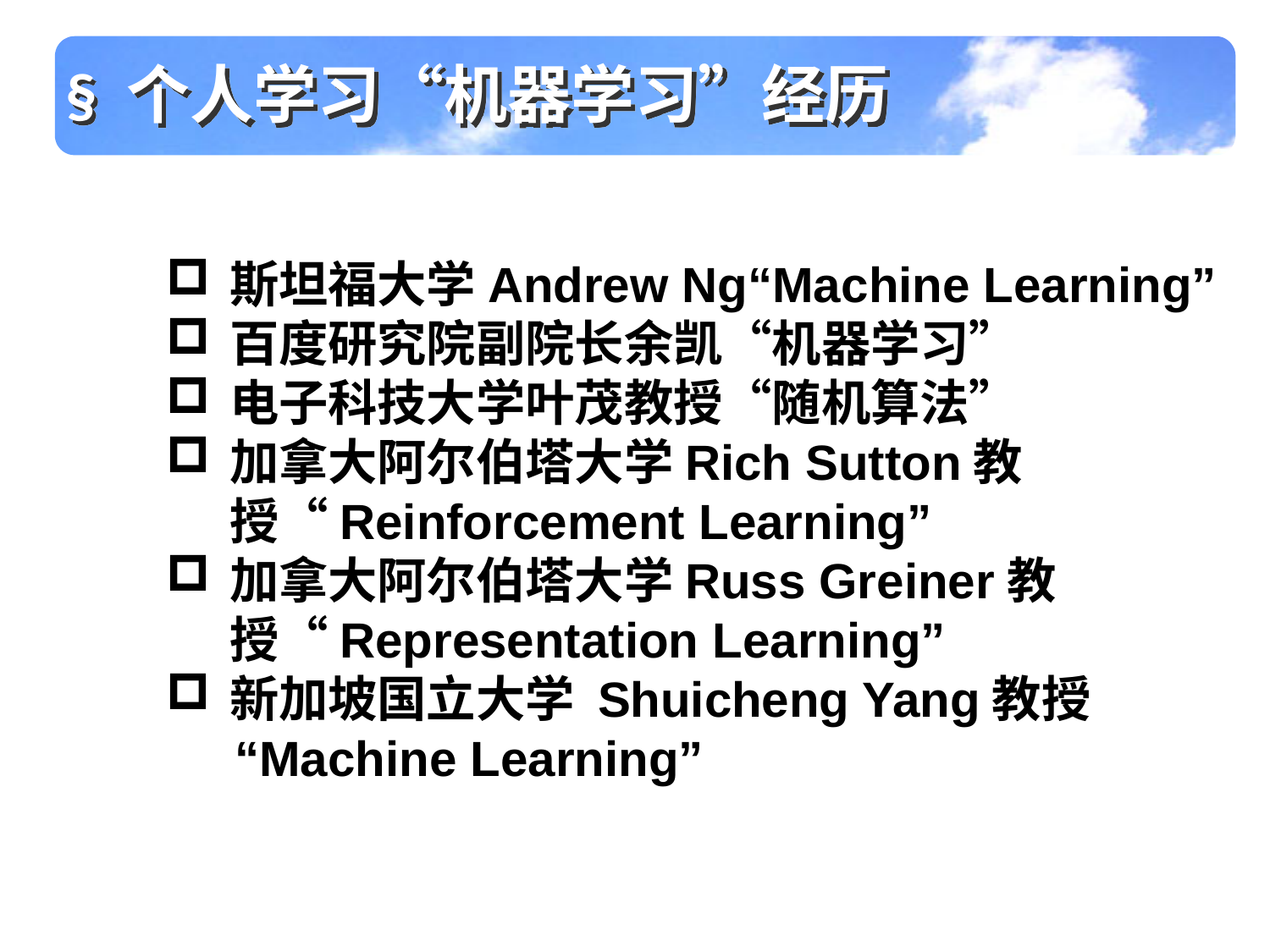

§ 个人学习“机器学习”经历
斯坦福大学Andrew Ng“Machine Learning”
百度研究院副院长余凯“机器学习”
电子科技大学叶茂教授“随机算法”
加拿大阿尔伯塔大学Rich Sutton教授“Reinforcement Learning”
加拿大阿尔伯塔大学Russ Greiner教授“Representation Learning”
新加坡国立大学 Shuicheng Yang教授
     “Machine Learning”